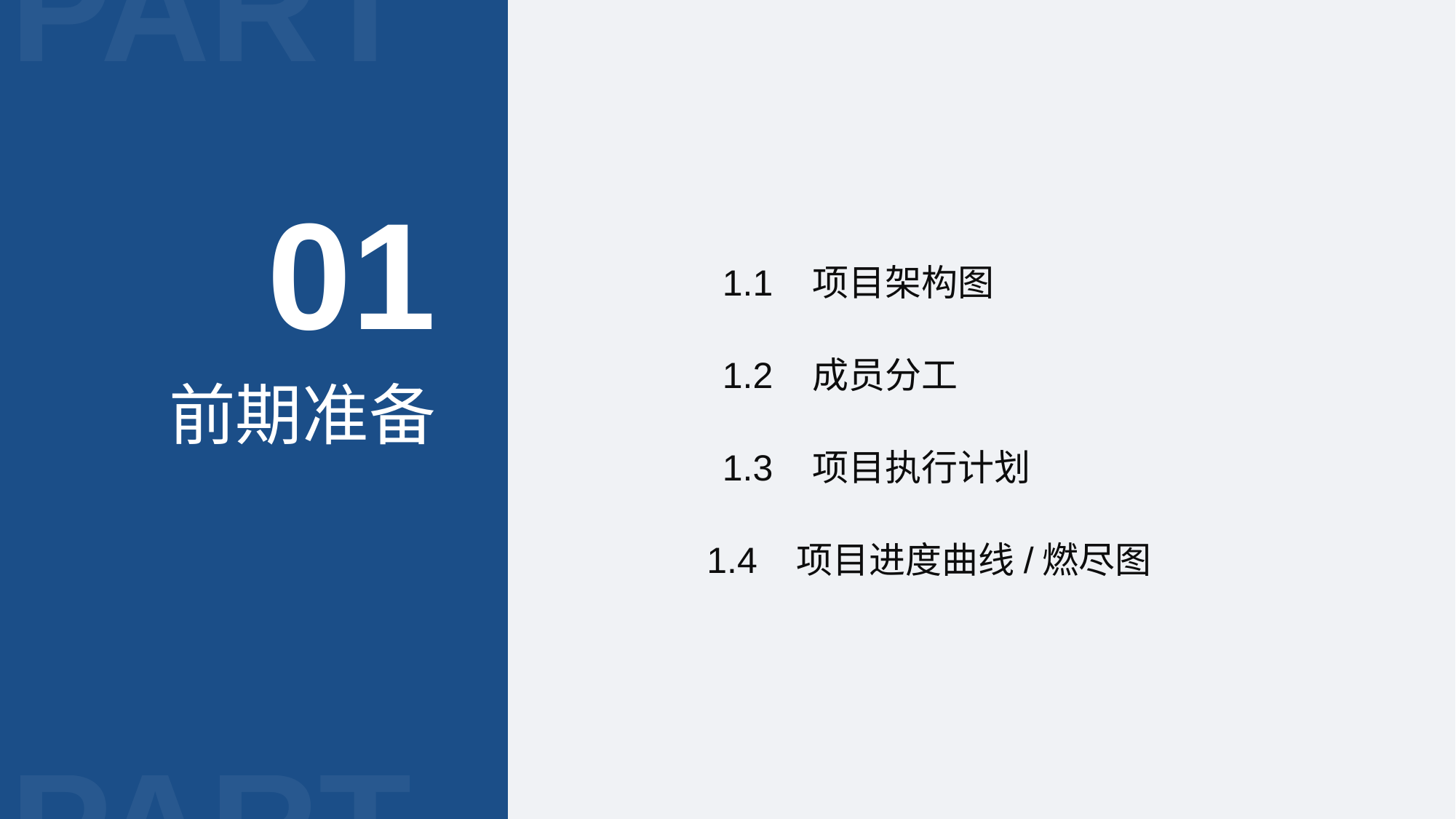

PART
01
1.1   项目架构图
1.2   成员分工
前期准备
1.3   项目执行计划
1.4   项目进度曲线/燃尽图
PART